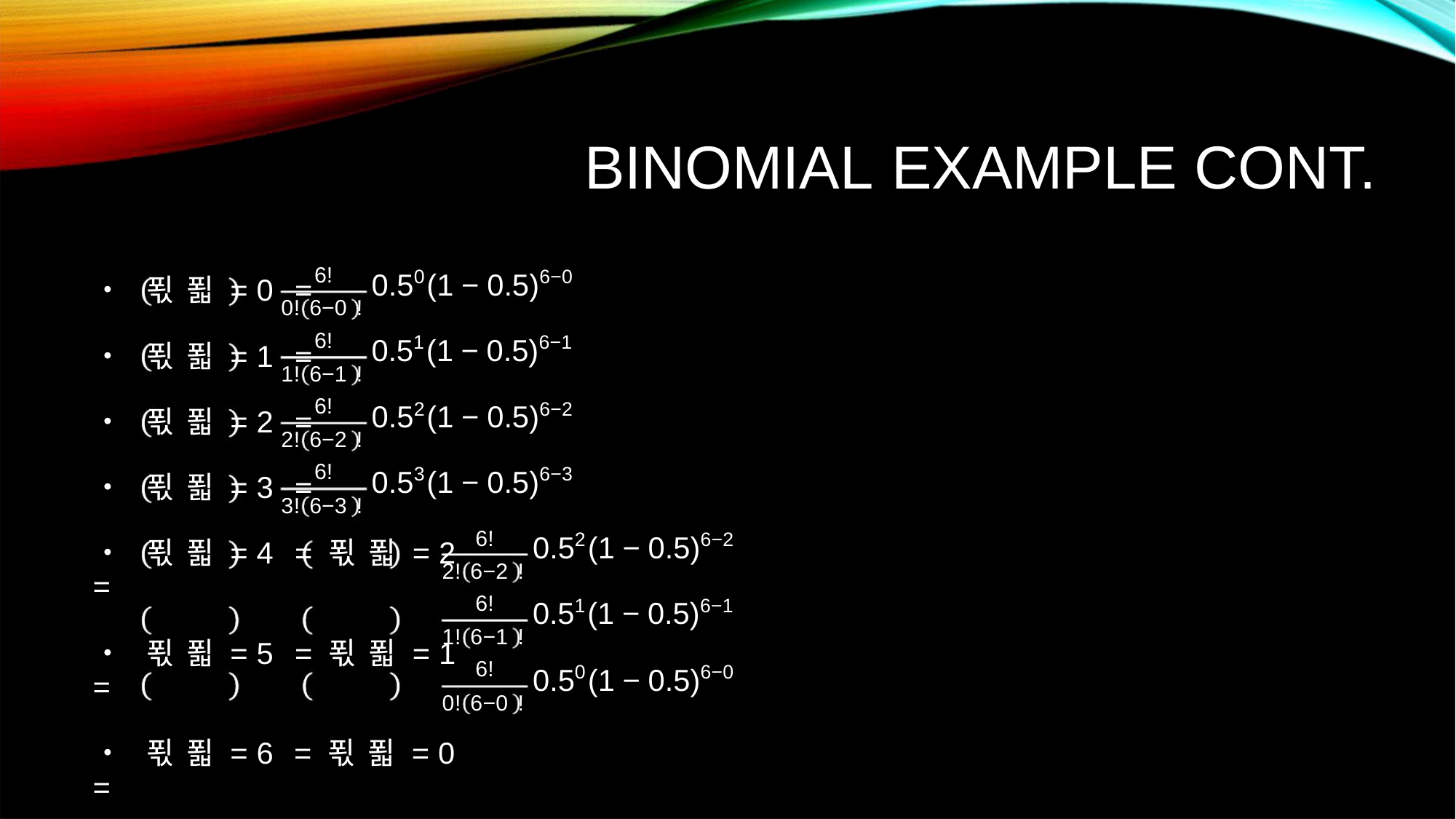

BINOMIAL EXAMPLE CONT.
6!
0! 6−0 !
6!
0.50(1 − 0.5)6−0
0.51(1 − 0.5)6−1
0.52(1 − 0.5)6−2
• 푃 푋 = 0 =
• 푃 푋 = 1 =
• 푃 푋 = 2 =
• 푃 푋 = 3 =
1! 6−1 !
6!
2! 6−2 !
6!
0.53(1 − 0.5)6−3
3! 6−3 !
6!
0.52(1 − 0.5)6−2
0.51(1 − 0.5)6−1
0.50(1 − 0.5)6−0
• 푃 푋 = 4 = 푃 푋 = 2 =
• 푃 푋 = 5 = 푃 푋 = 1 =
• 푃 푋 = 6 = 푃 푋 = 0 =
2! 6−2 !
6!
1! 6−1 !
6!
0! 6−0 !